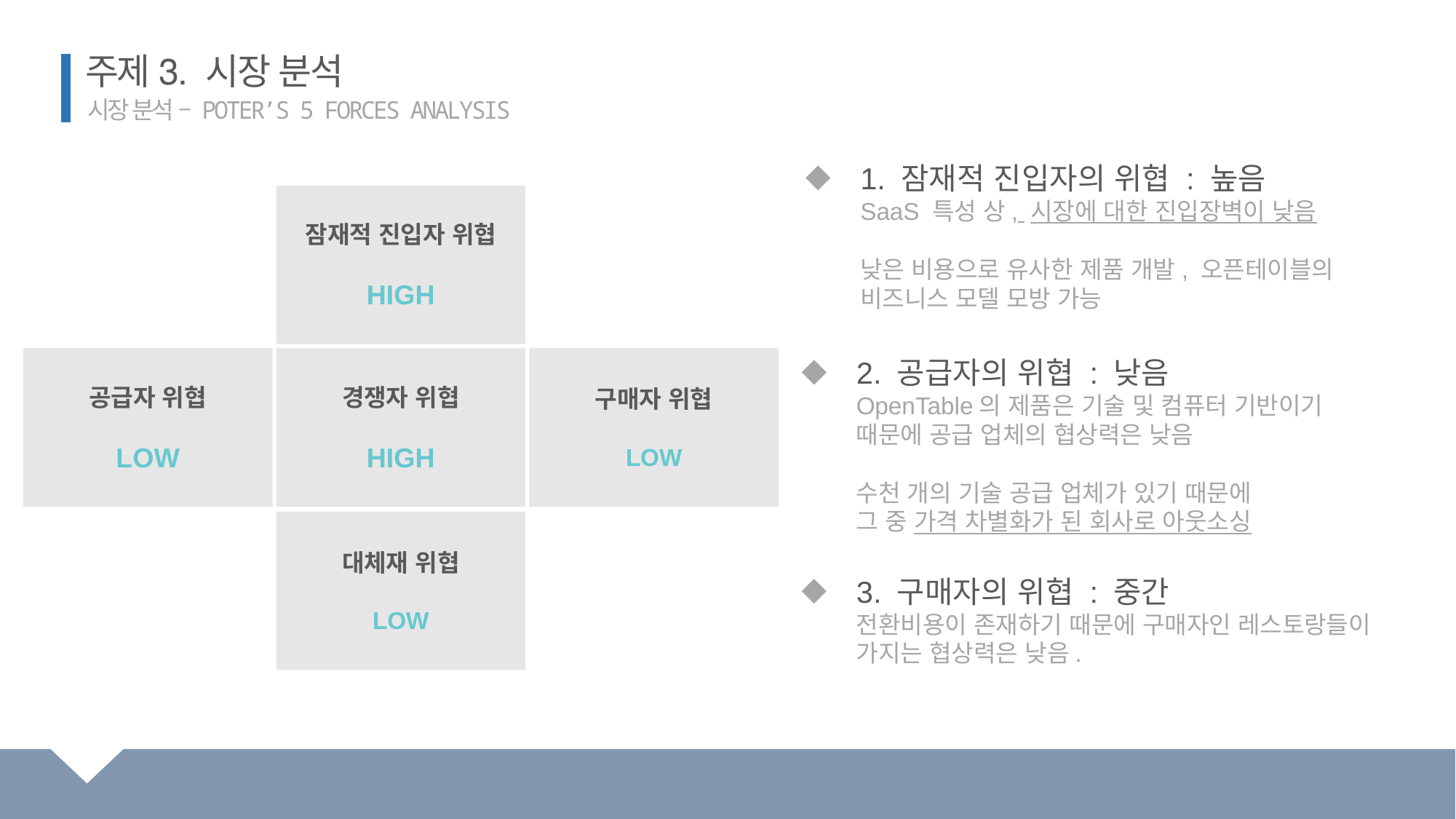

주제3. 시장 분석
    시장 분석 – POTER’S 5 FORCES ANALYSIS
1. 잠재적 진입자의 위협 : 높음
SaaS 특성 상, 시장에 대한 진입장벽이 낮음

낮은 비용으로 유사한 제품 개발, 오픈테이블의 비즈니스 모델 모방 가능

잠재적 진입자 위협

HIGH

공급자 위협

LOW
구매자 위협

LOW
경쟁자 위협

HIGH
대체재 위협

LOW
2. 공급자의 위협 : 낮음
OpenTable의 제품은 기술 및 컴퓨터 기반이기 때문에 공급 업체의 협상력은 낮음

수천 개의 기술 공급 업체가 있기 때문에
그 중 가격 차별화가 된 회사로 아웃소싱

3. 구매자의 위협 : 중간
전환비용이 존재하기 때문에 구매자인 레스토랑들이 가지는 협상력은 낮음.

서울대학교 빅데이터 애널리틱스

디지털 경제와 경영전략